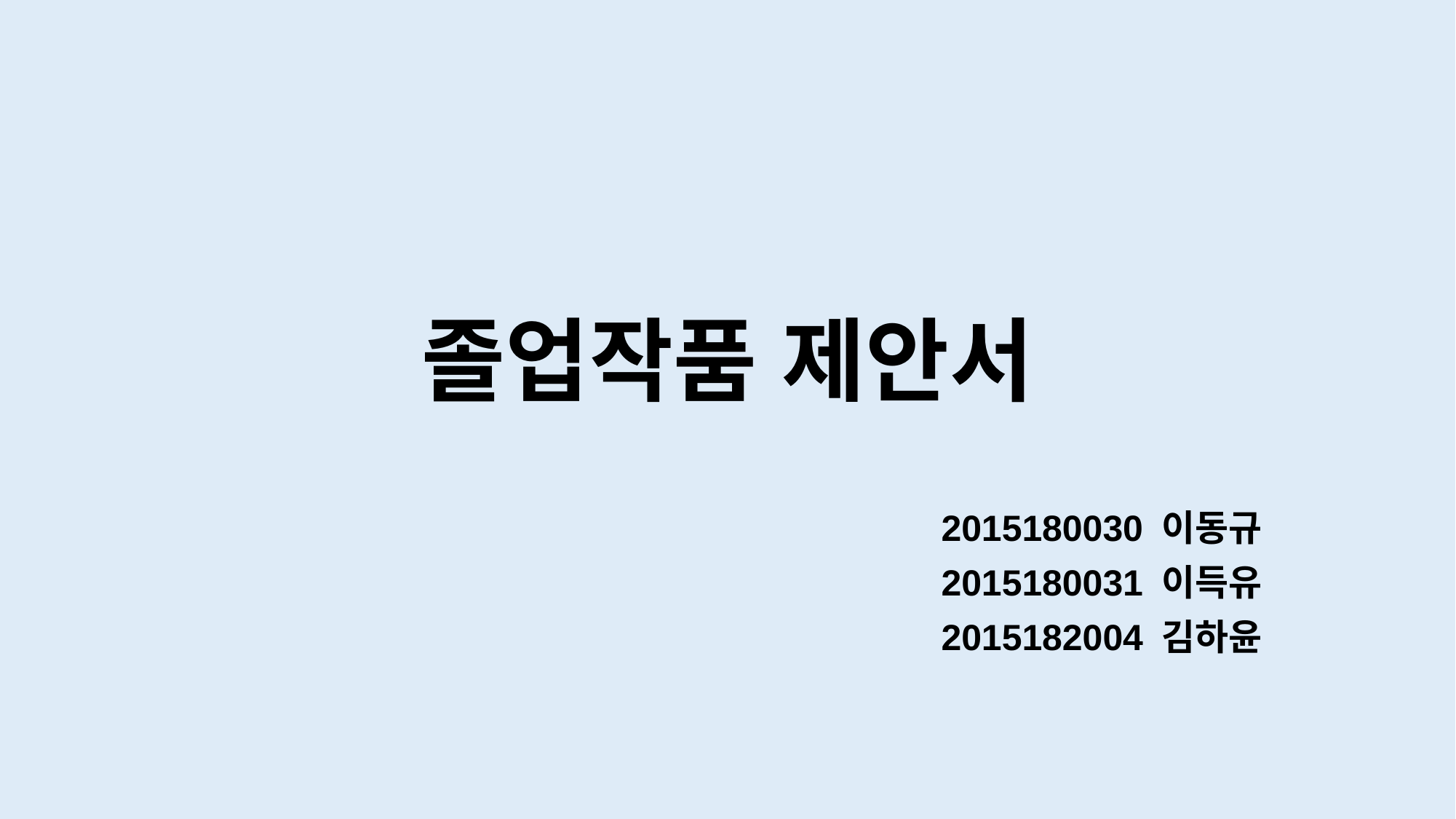

# 졸업작품 제안서
2015180030 이동규
2015180031 이득유
2015182004 김하윤